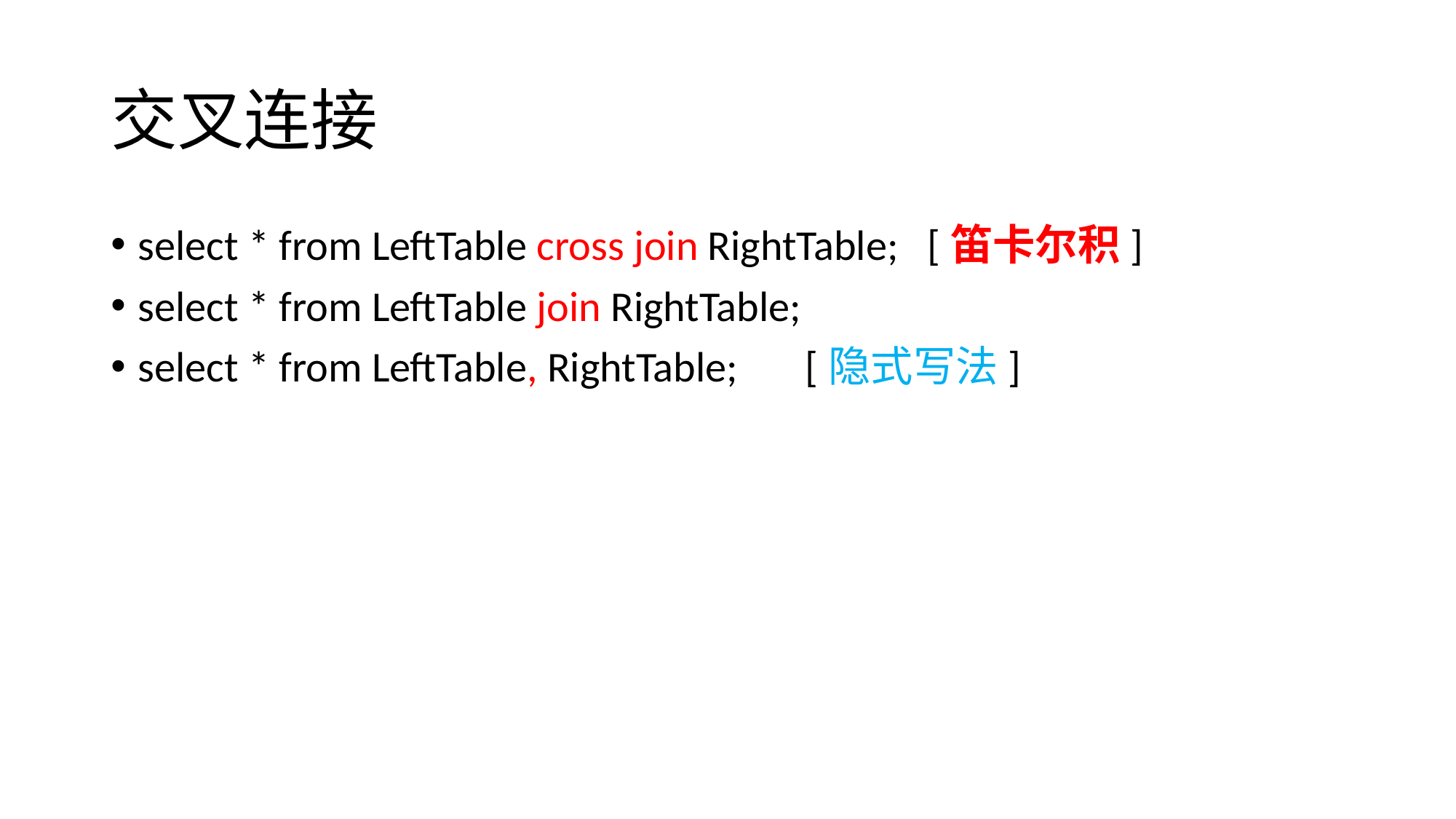

# 交叉连接
select * from LeftTable cross join RightTable;   [笛卡尔积]
select * from LeftTable join RightTable;
select * from LeftTable, RightTable;       [隐式写法]